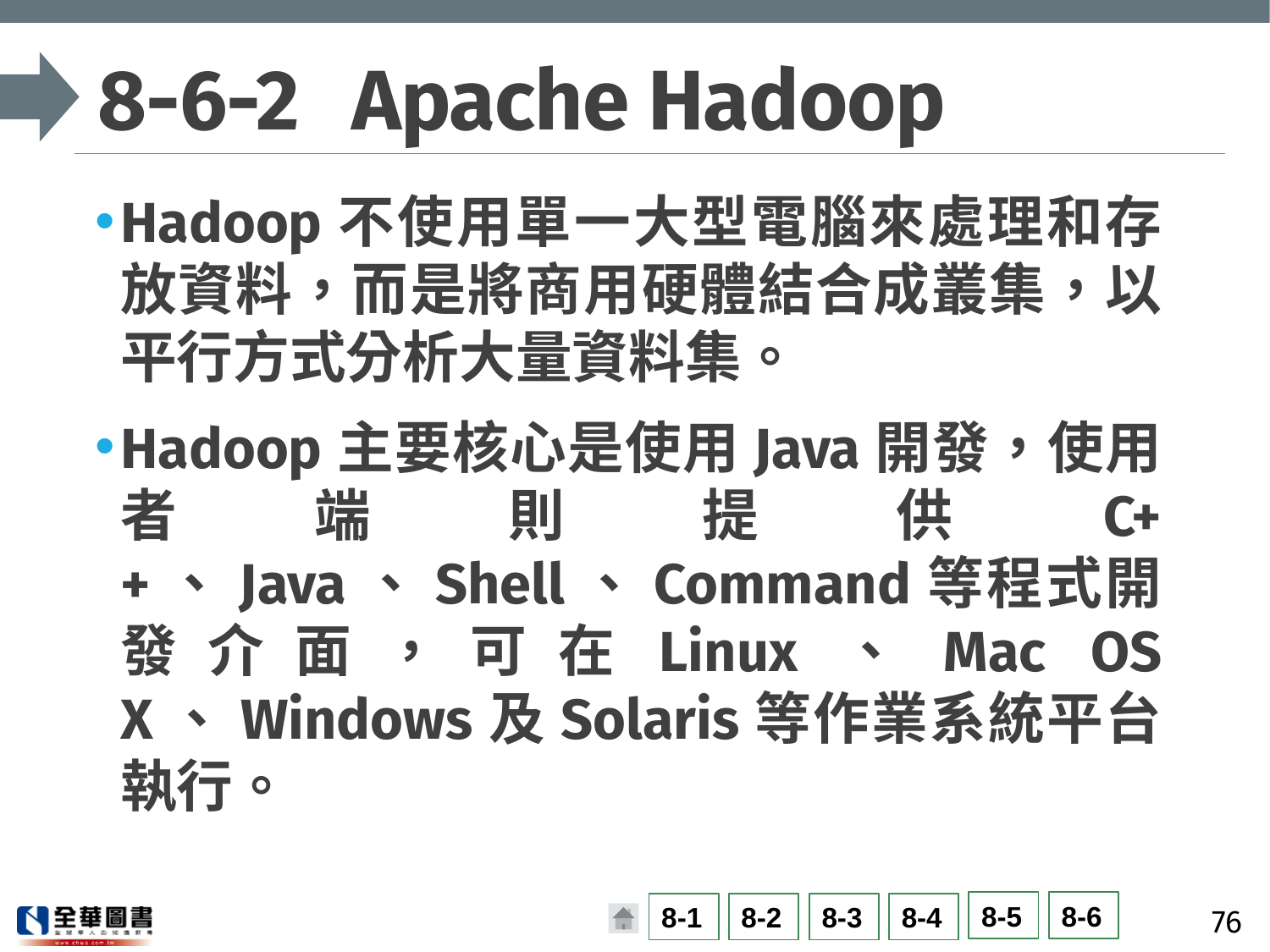

# 8-6-2	Apache Hadoop
Hadoop不使用單一大型電腦來處理和存放資料，而是將商用硬體結合成叢集，以平行方式分析大量資料集。
Hadoop主要核心是使用Java開發，使用者端則提供C++、Java、Shell、Command等程式開發介面，可在Linux、Mac OS X、Windows及Solaris等作業系統平台執行。
76